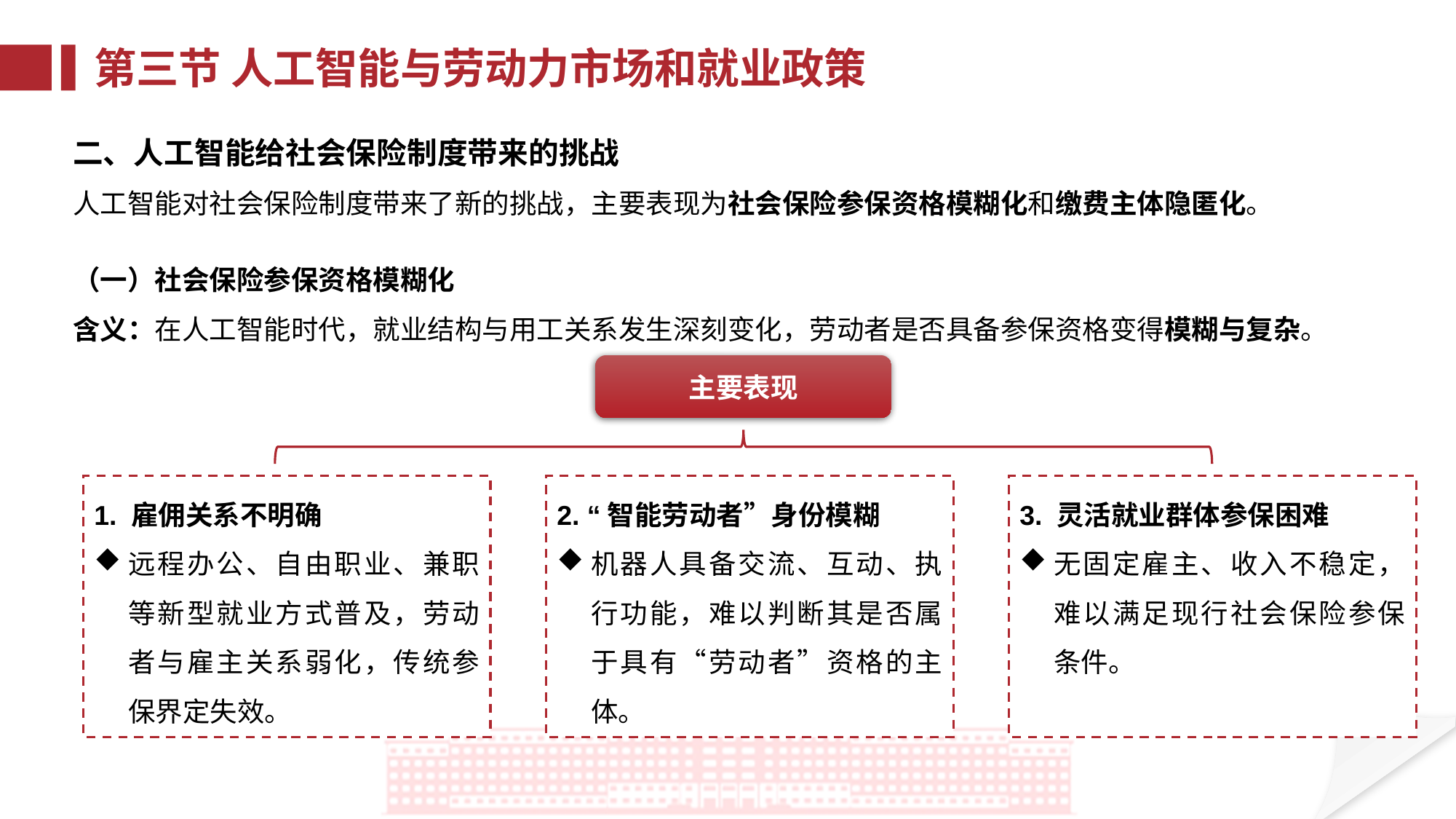

第三节 人工智能与劳动力市场和就业政策

二、人工智能给社会保险制度带来的挑战
人工智能对社会保险制度带来了新的挑战，主要表现为社会保险参保资格模糊化和缴费主体隐匿化。
（一）社会保险参保资格模糊化
含义：在人工智能时代，就业结构与用工关系发生深刻变化，劳动者是否具备参保资格变得模糊与复杂。
主要表现
2. “智能劳动者”身份模糊
机器人具备交流、互动、执行功能，难以判断其是否属于具有“劳动者”资格的主体。
3. 灵活就业群体参保困难
无固定雇主、收入不稳定，难以满足现行社会保险参保条件。
1. 雇佣关系不明确
远程办公、自由职业、兼职等新型就业方式普及，劳动者与雇主关系弱化，传统参保界定失效。